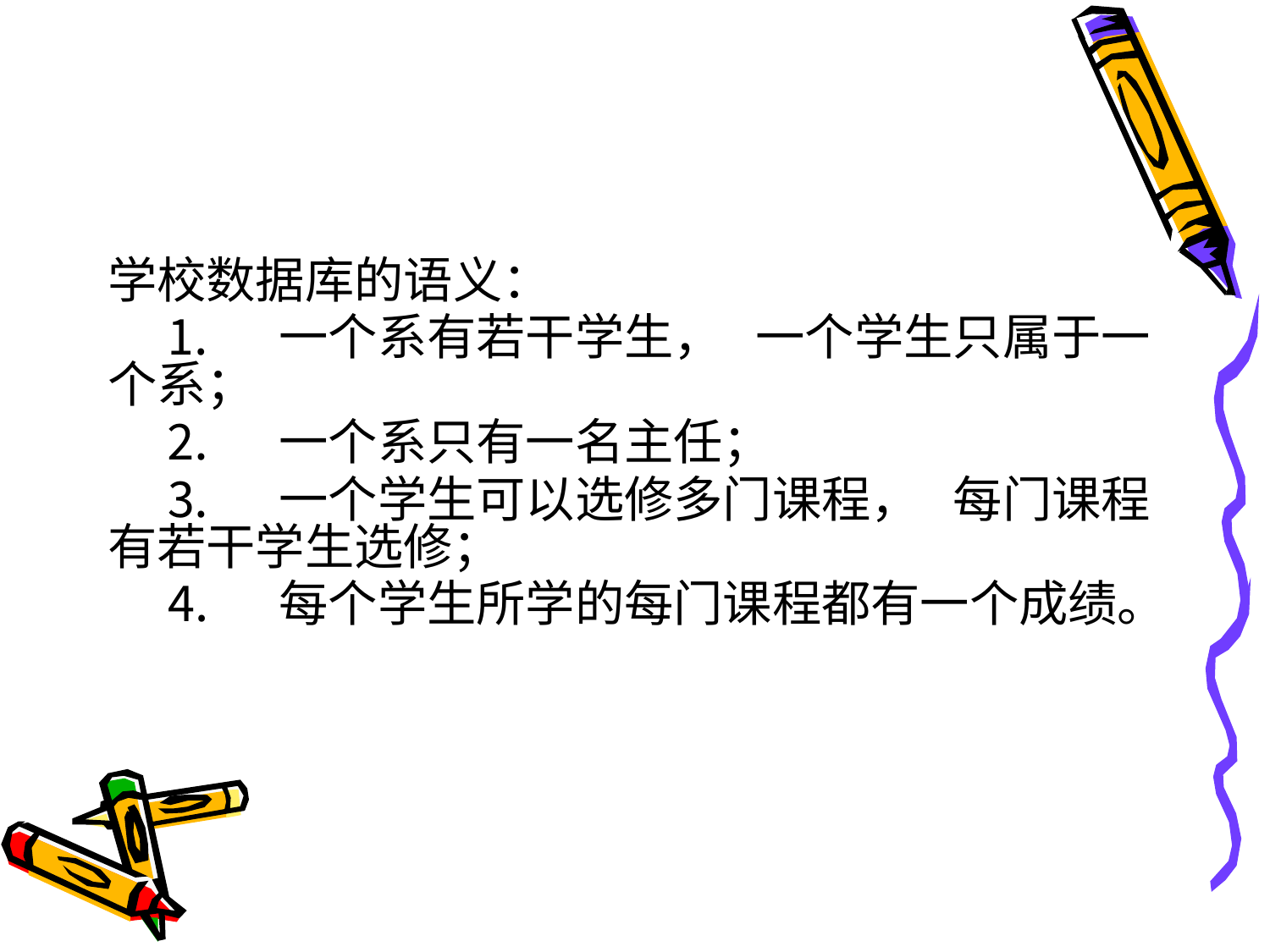

#
学校数据库的语义：
     ⒈     一个系有若干学生，   一个学生只属于一个系；
     ⒉     一个系只有一名主任；
     ⒊     一个学生可以选修多门课程，   每门课程有若干学生选修；
     ⒋     每个学生所学的每门课程都有一个成绩。